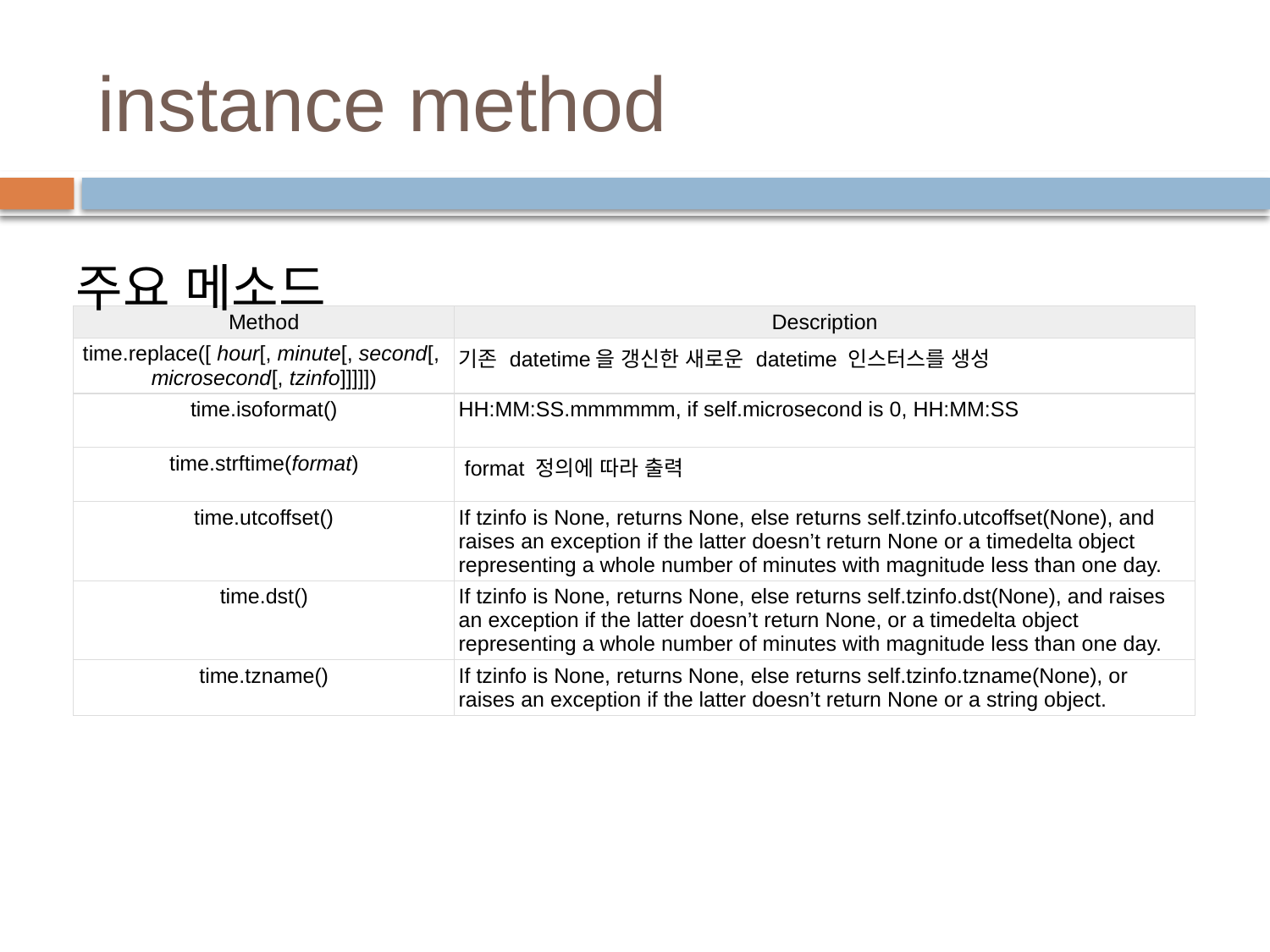

# instance method

주요 메소드
| Method | Description |
| --- | --- |
| time.replace([ hour[, minute[, second[, microsecond[, tzinfo]]]]]) | 기존 datetime을 갱신한 새로운 datetime 인스터스를 생성 |
| time.isoformat() | HH:MM:SS.mmmmmm, if self.microsecond is 0, HH:MM:SS |
| time.strftime(format) | format 정의에 따라 출력 |
| time.utcoffset() | If tzinfo is None, returns None, else returns self.tzinfo.utcoffset(None), and raises an exception if the latter doesn’t return None or a timedelta object representing a whole number of minutes with magnitude less than one day. |
| time.dst() | If tzinfo is None, returns None, else returns self.tzinfo.dst(None), and raises an exception if the latter doesn’t return None, or a timedelta object representing a whole number of minutes with magnitude less than one day. |
| time.tzname() | If tzinfo is None, returns None, else returns self.tzinfo.tzname(None), or raises an exception if the latter doesn’t return None or a string object. |